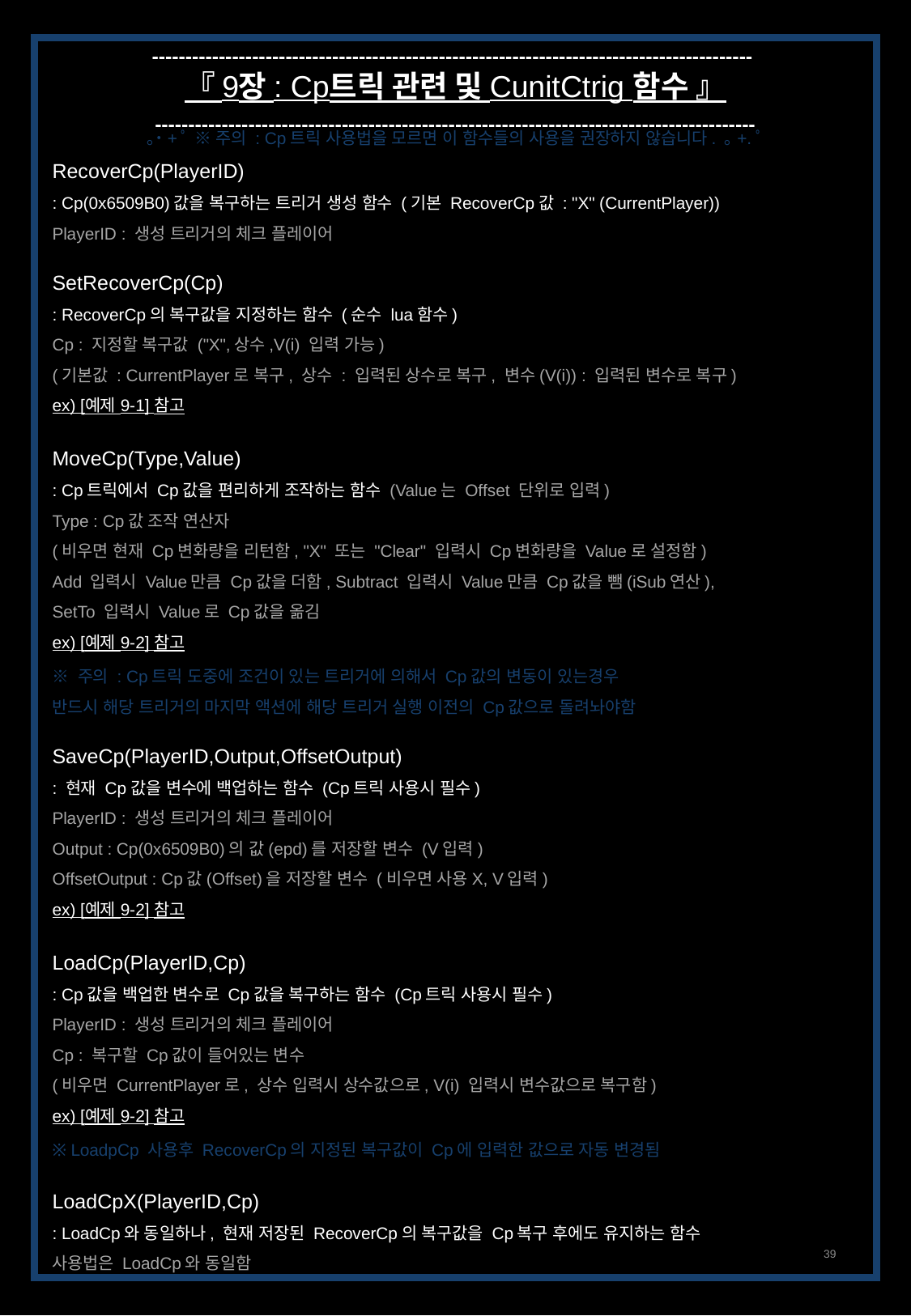

------------------------------------------------------------------------------------------
『 9장 : Cp트릭 관련 및 CunitCtrig 함수 』
------------------------------------------------------------------------------------------

｡˙+ﾟ ※ 주의 : Cp트릭 사용법을 모르면 이 함수들의 사용을 권장하지 않습니다. ｡+.ﾟ
RecoverCp(PlayerID)
: Cp(0x6509B0)값을 복구하는 트리거 생성 함수 (기본 RecoverCp값 : "X" (CurrentPlayer))
PlayerID : 생성 트리거의 체크 플레이어

SetRecoverCp(Cp)
: RecoverCp의 복구값을 지정하는 함수 (순수 lua함수)
Cp : 지정할 복구값 ("X",상수,V(i) 입력 가능)
(기본값 : CurrentPlayer로 복구, 상수 : 입력된 상수로 복구, 변수(V(i)) : 입력된 변수로 복구)
ex) [예제 9-1] 참고

MoveCp(Type,Value)
: Cp트릭에서 Cp값을 편리하게 조작하는 함수 (Value는 Offset 단위로 입력)
Type : Cp값 조작 연산자
(비우면 현재 Cp변화량을 리턴함, "X" 또는 "Clear" 입력시 Cp변화량을 Value로 설정함)
Add 입력시 Value만큼 Cp값을 더함, Subtract 입력시 Value만큼 Cp값을 뺌(iSub연산),
SetTo 입력시 Value로 Cp값을 옮김
ex) [예제 9-2] 참고
※ 주의 : Cp트릭 도중에 조건이 있는 트리거에 의해서 Cp값의 변동이 있는경우
반드시 해당 트리거의 마지막 액션에 해당 트리거 실행 이전의 Cp값으로 돌려놔야함

SaveCp(PlayerID,Output,OffsetOutput)
: 현재 Cp값을 변수에 백업하는 함수 (Cp트릭 사용시 필수)
PlayerID : 생성 트리거의 체크 플레이어
Output : Cp(0x6509B0)의 값(epd)를 저장할 변수 (V입력)
OffsetOutput : Cp값(Offset)을 저장할 변수 (비우면 사용X, V입력)
ex) [예제 9-2] 참고

LoadCp(PlayerID,Cp)
: Cp값을 백업한 변수로 Cp값을 복구하는 함수 (Cp트릭 사용시 필수)
PlayerID : 생성 트리거의 체크 플레이어
Cp : 복구할 Cp값이 들어있는 변수
(비우면 CurrentPlayer로, 상수 입력시 상수값으로, V(i) 입력시 변수값으로 복구함)
ex) [예제 9-2] 참고
※ LoadpCp 사용후 RecoverCp의 지정된 복구값이 Cp에 입력한 값으로 자동 변경됨

LoadCpX(PlayerID,Cp)
: LoadCp와 동일하나, 현재 저장된 RecoverCp의 복구값을 Cp복구 후에도 유지하는 함수
사용법은 LoadCp와 동일함
39